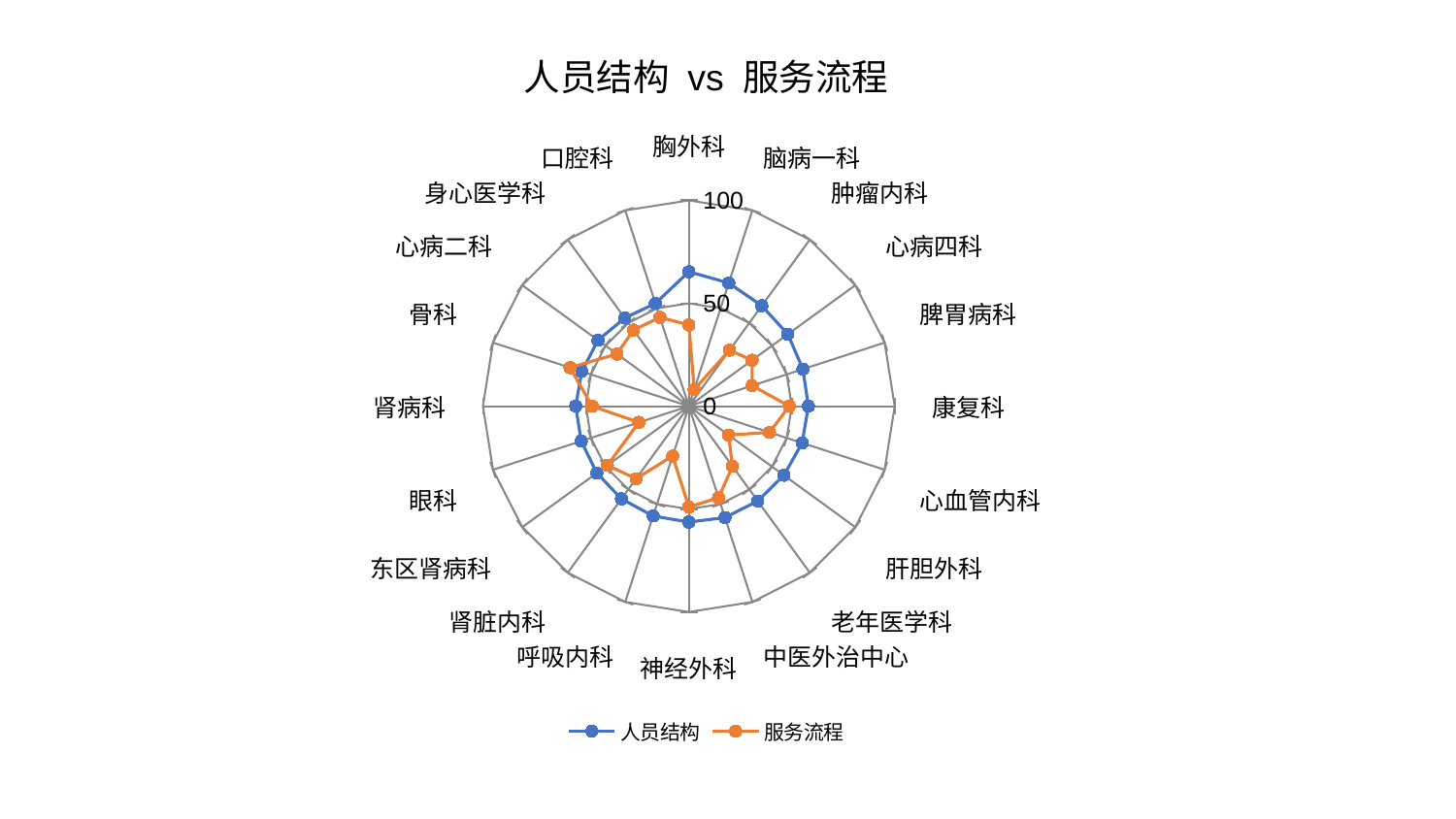

### Chart: 人员结构 vs 服务流程

| Category | 人员结构 | 服务流程 |
|---|---|---|
| 胸外科 | 65.35854386246328 | 39.49799753286764 |
| 脑病一科 | 62.91050509125518 | 8.49108688767118 |
| 肿瘤内科 | 60.33886604345 | 33.624137482465095 |
| 心病四科 | 59.47027761387368 | 38.0539243239721 |
| 脾胃病科 | 58.299919297691936 | 32.319838049468075 |
| 康复科 | 58.09368089958462 | 48.846587767565495 |
| 心血管内科 | 57.896476641563595 | 41.22128212647199 |
| 肝胆外科 | 57.09997788786263 | 23.893271003935876 |
| 老年医学科 | 56.974668202752966 | 36.15069849455623 |
| 中医外治中心 | 56.917637342568554 | 46.7380455080405 |
| 神经外科 | 56.293750494629634 | 49.04624085622382 |
| 呼吸内科 | 56.096077997868214 | 25.458626519073164 |
| 肾脏内科 | 55.67555099740817 | 43.548346028360214 |
| 东区肾病科 | 55.24996761629835 | 48.89807720205817 |
| 眼科 | 54.946937953259834 | 25.479233240994436 |
| 肾病科 | 54.93410875276046 | 46.97268445430933 |
| 骨科 | 54.67958896311353 | 60.67692429871586 |
| 心病二科 | 54.538220670785705 | 43.1666535403853 |
| 身心医学科 | 52.9371407152161 | 45.73446239183838 |
| 口腔科 | 52.51818583803952 | 45.40397157729223 |
27